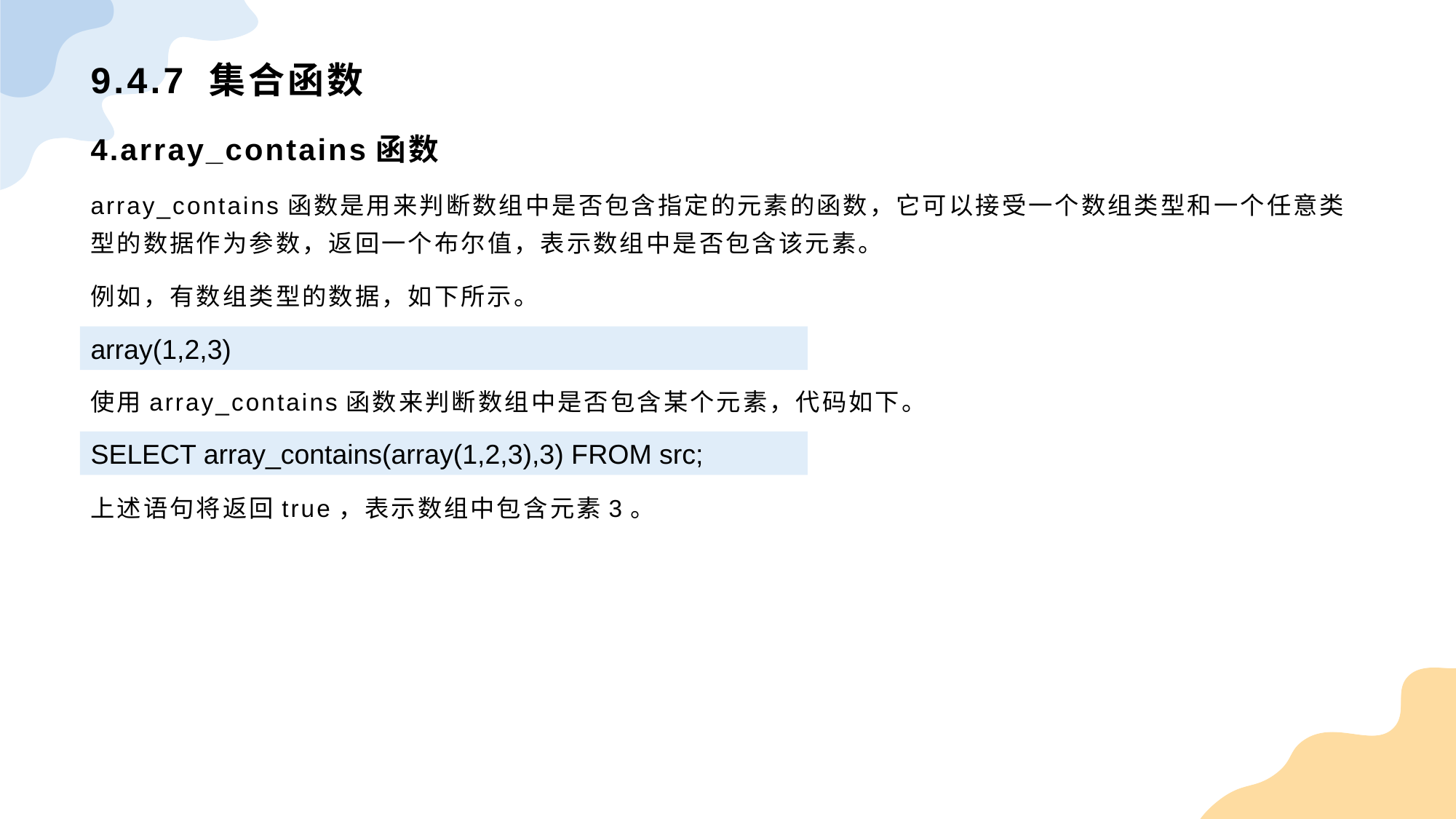

# 9.4.7 集合函数
4.array_contains函数
array_contains函数是用来判断数组中是否包含指定的元素的函数，它可以接受一个数组类型和一个任意类型的数据作为参数，返回一个布尔值，表示数组中是否包含该元素。
例如，有数组类型的数据，如下所示。

使用array_contains函数来判断数组中是否包含某个元素，代码如下。

上述语句将返回true，表示数组中包含元素3。
array(1,2,3)
SELECT array_contains(array(1,2,3),3) FROM src;